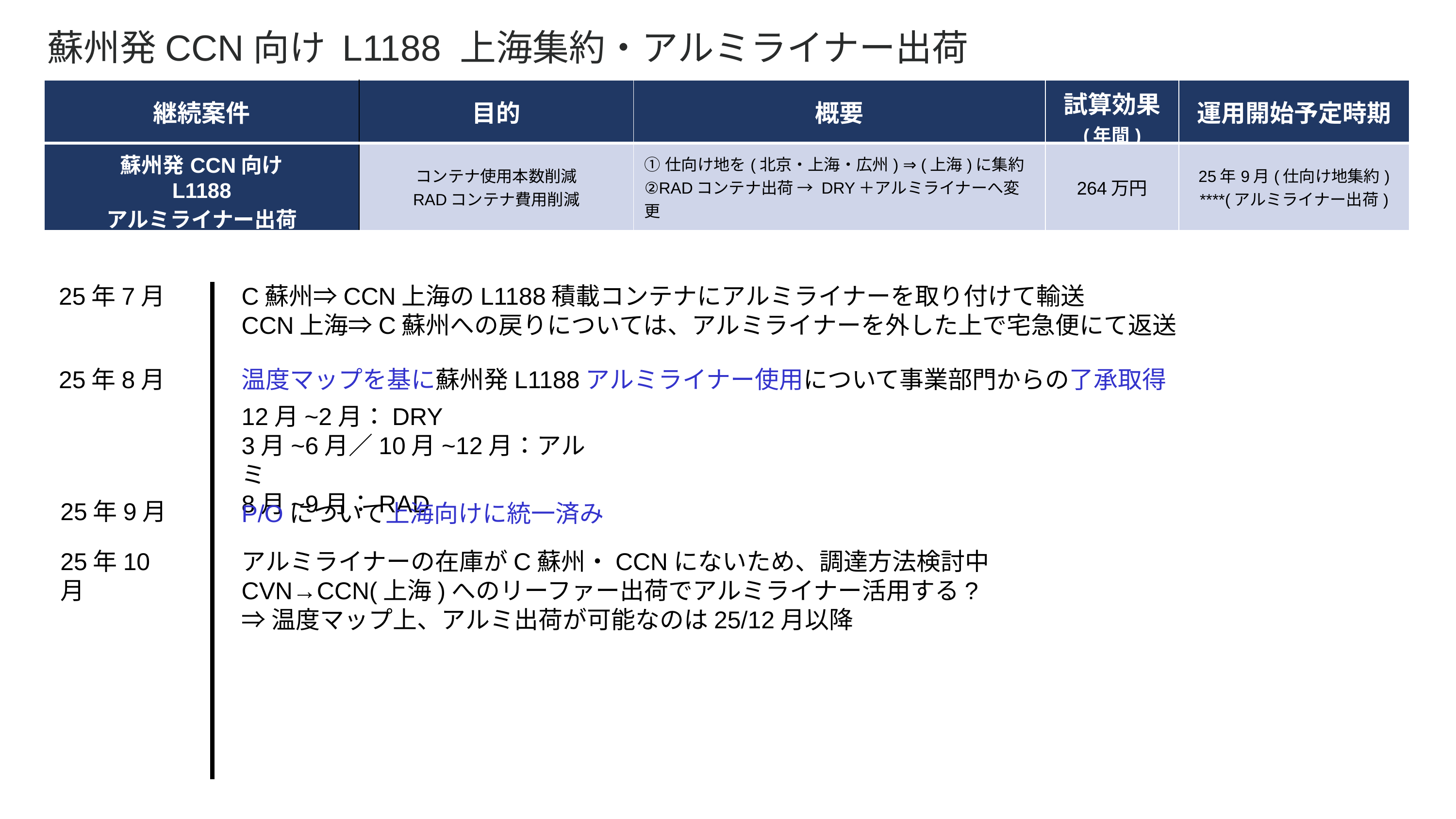

蘇州発CCN向け L1188 上海集約・アルミライナー出荷
| 継続案件 | 目的 | 概要 | 試算効果 (年間) | 運用開始予定時期 |
| --- | --- | --- | --- | --- |
| 蘇州発CCN向け L1188 アルミライナー出荷 | コンテナ使用本数削減 RADコンテナ費用削減 | ➀仕向け地を(北京・上海・広州) ⇒ (上海)に集約 ②RADコンテナ出荷 → DRY＋アルミライナーへ変更 | 264万円 | 25年9月(仕向け地集約) \*\*\*\*(アルミライナー出荷) |
C蘇州⇒CCN上海のL1188積載コンテナにアルミライナーを取り付けて輸送
CCN上海⇒C蘇州への戻りについては、アルミライナーを外した上で宅急便にて返送
25年7月
25年8月
温度マップを基に蘇州発L1188アルミライナー使用について事業部門からの了承取得
12月~2月：DRY
3月~6月／10月~12月：アルミ
8月~9月：RAD
25年9月
P/Oについて上海向けに統一済み
25年10月
アルミライナーの在庫がC蘇州・CCNにないため、調達方法検討中
CVN→CCN(上海)へのリーファー出荷でアルミライナー活用する?
⇒温度マップ上、アルミ出荷が可能なのは25/12月以降